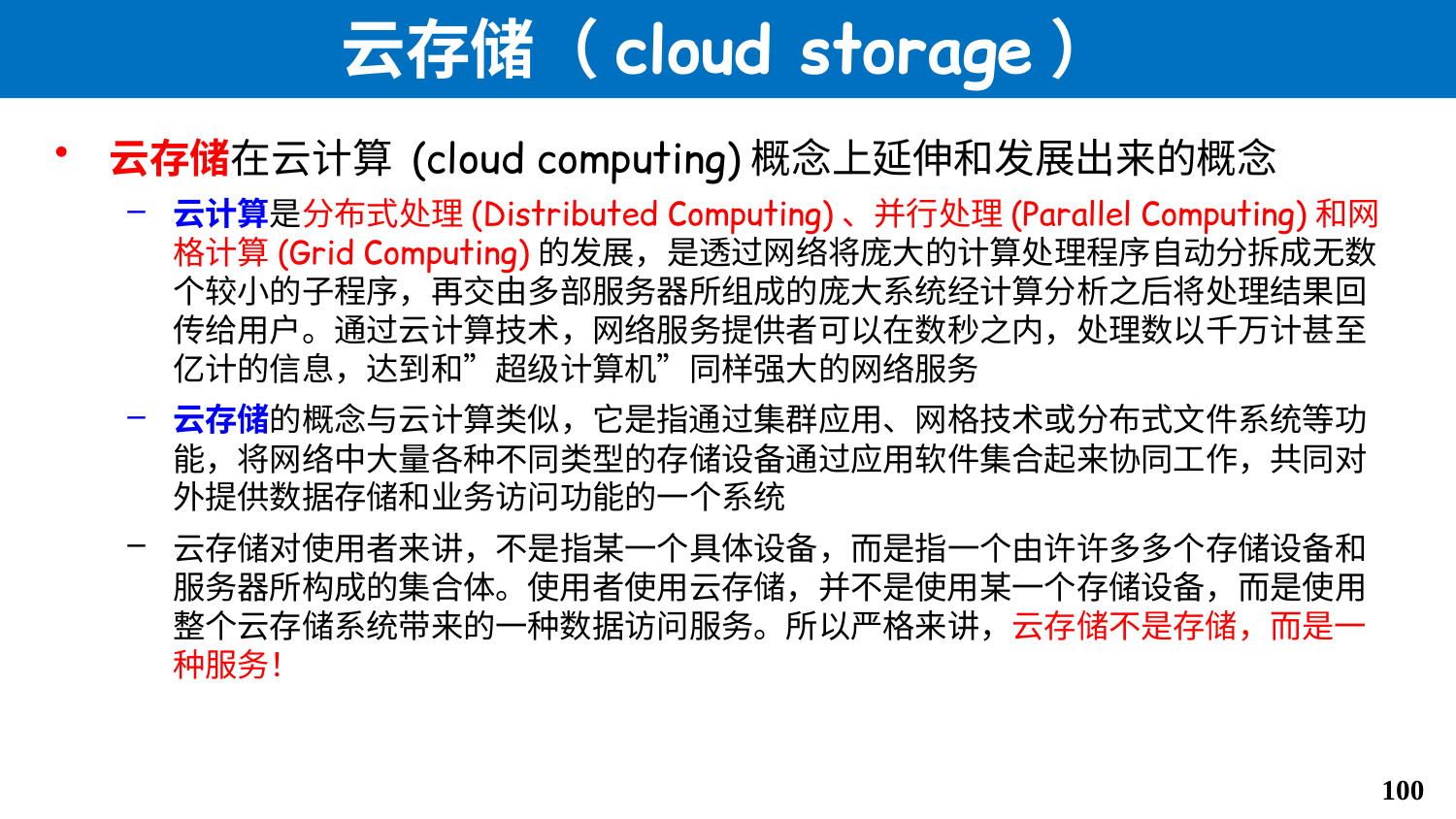

# 云存储（cloud storage）
云存储在云计算 (cloud computing)概念上延伸和发展出来的概念
云计算是分布式处理(Distributed Computing)、并行处理(Parallel Computing)和网格计算(Grid Computing)的发展，是透过网络将庞大的计算处理程序自动分拆成无数个较小的子程序，再交由多部服务器所组成的庞大系统经计算分析之后将处理结果回传给用户。通过云计算技术，网络服务提供者可以在数秒之内，处理数以千万计甚至亿计的信息，达到和”超级计算机”同样强大的网络服务
云存储的概念与云计算类似，它是指通过集群应用、网格技术或分布式文件系统等功能，将网络中大量各种不同类型的存储设备通过应用软件集合起来协同工作，共同对外提供数据存储和业务访问功能的一个系统
云存储对使用者来讲，不是指某一个具体设备，而是指一个由许许多多个存储设备和服务器所构成的集合体。使用者使用云存储，并不是使用某一个存储设备，而是使用整个云存储系统带来的一种数据访问服务。所以严格来讲，云存储不是存储，而是一种服务！